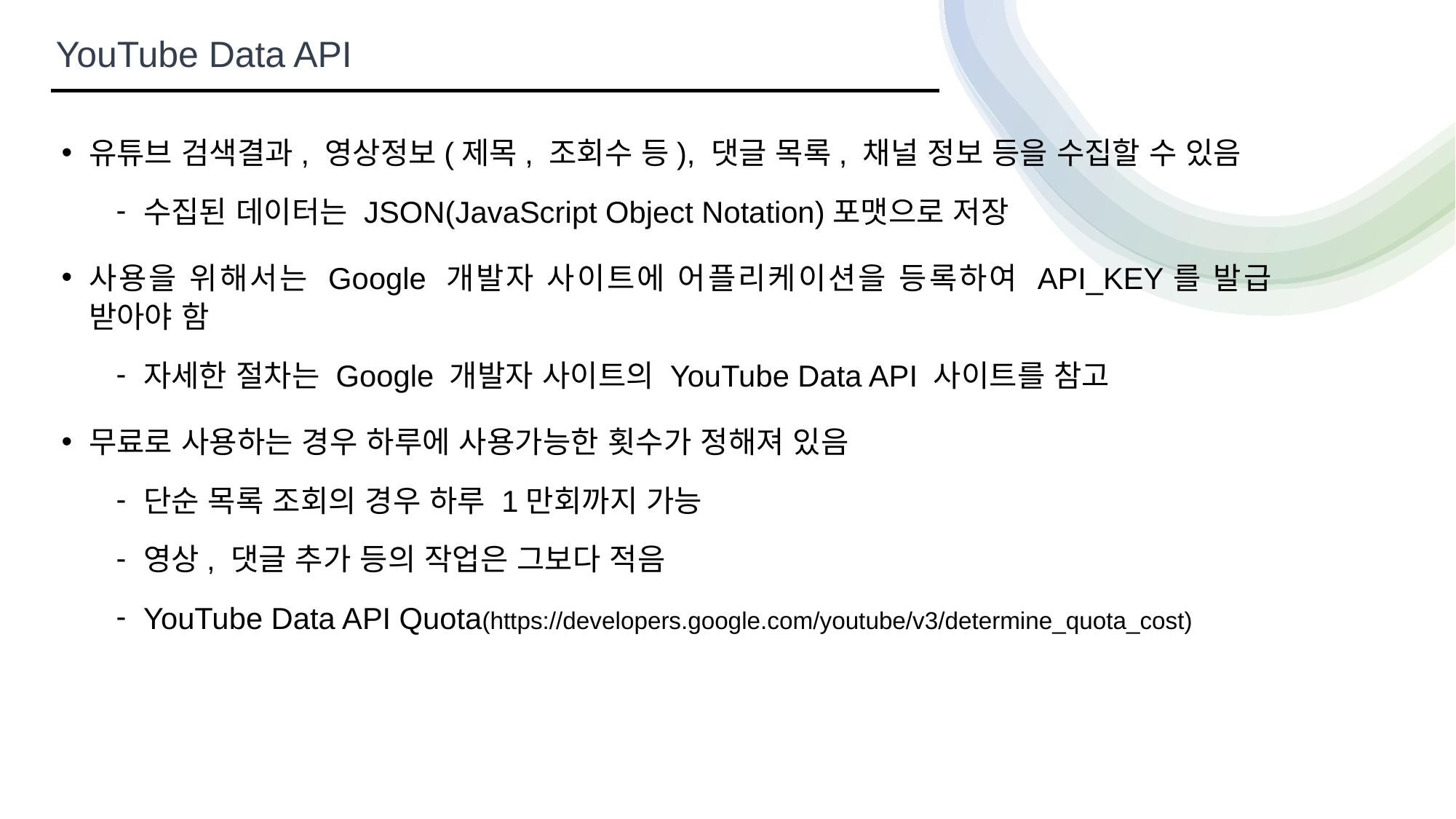

YouTube Data API
유튜브 검색결과, 영상정보(제목, 조회수 등), 댓글 목록, 채널 정보 등을 수집할 수 있음
수집된 데이터는 JSON(JavaScript Object Notation)포맷으로 저장
사용을 위해서는 Google 개발자 사이트에 어플리케이션을 등록하여 API_KEY를 발급 받아야 함
자세한 절차는 Google 개발자 사이트의 YouTube Data API 사이트를 참고
무료로 사용하는 경우 하루에 사용가능한 횟수가 정해져 있음
단순 목록 조회의 경우 하루 1만회까지 가능
영상, 댓글 추가 등의 작업은 그보다 적음
YouTube Data API Quota(https://developers.google.com/youtube/v3/determine_quota_cost)